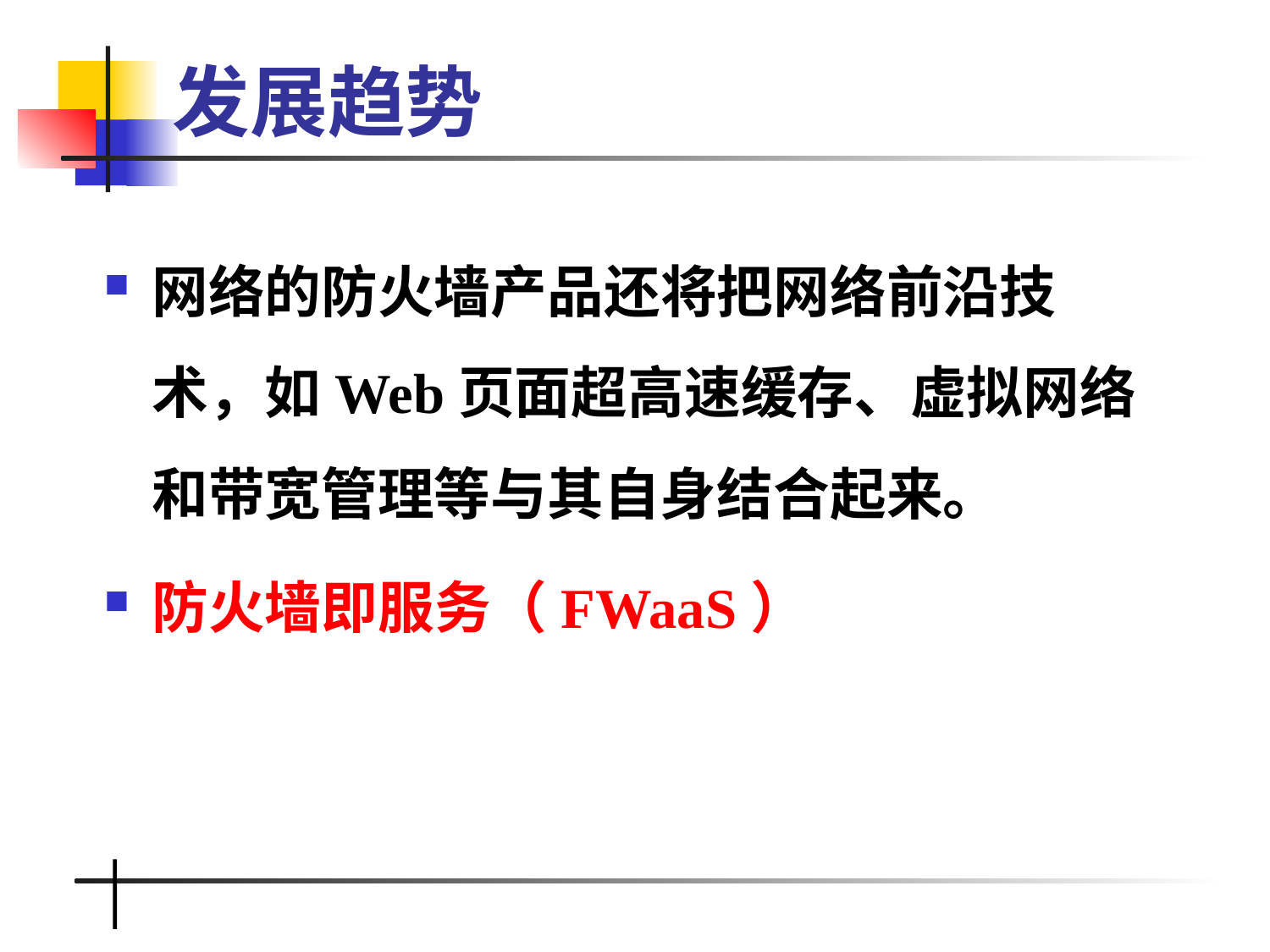

# 发展趋势
网络的防火墙产品还将把网络前沿技术，如Web页面超高速缓存、虚拟网络和带宽管理等与其自身结合起来。
防火墙即服务（FWaaS）